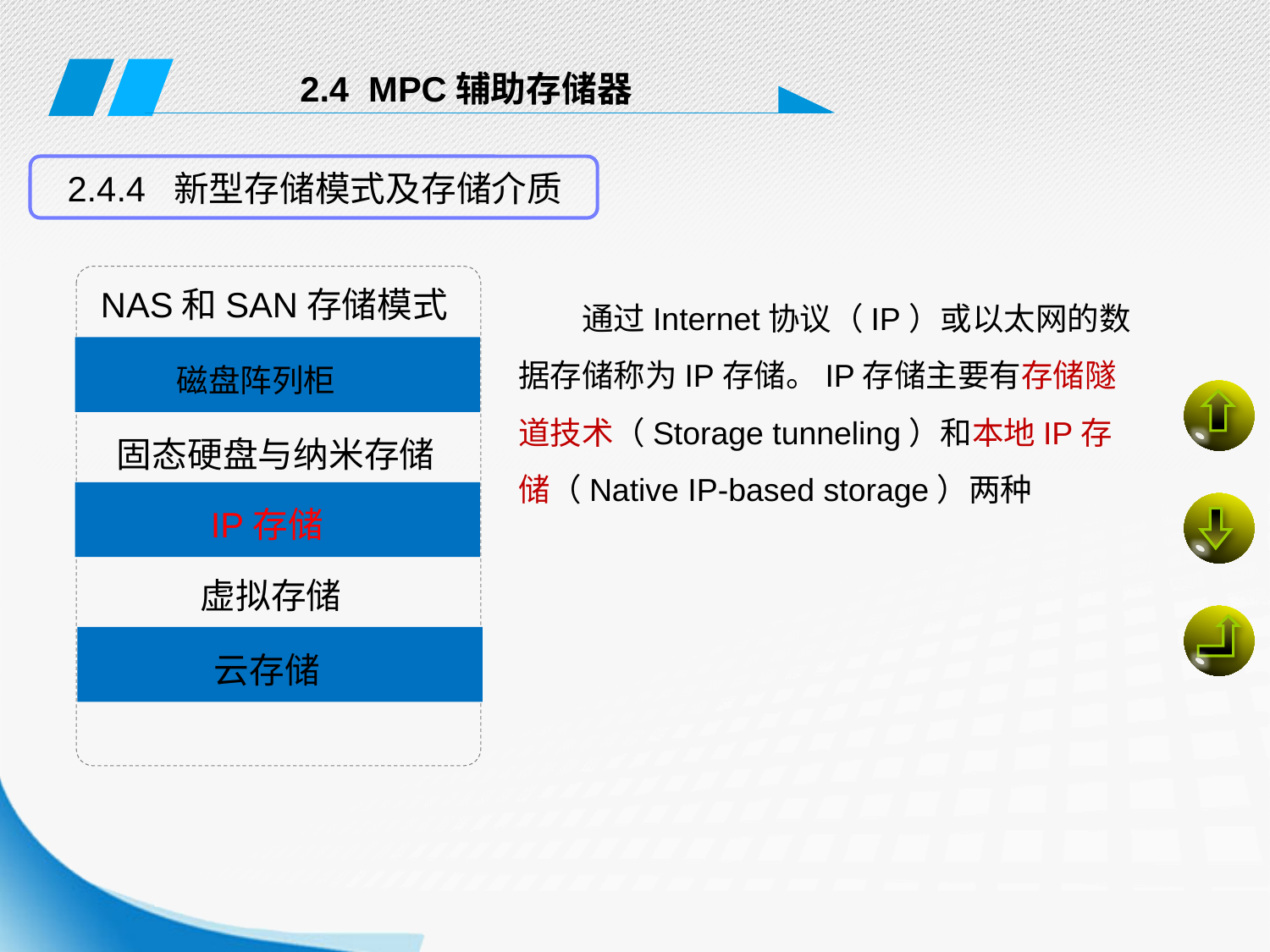

2.4  MPC辅助存储器

2.4.4  新型存储模式及存储介质

通过Internet协议（IP）或以太网的数据存储称为IP存储。IP存储主要有存储隧道技术（Storage tunneling）和本地IP存储（Native IP-based storage）两种

 NAS和SAN存储模式

磁盘阵列柜

固态硬盘与纳米存储

IP存储
虚拟存储

云存储